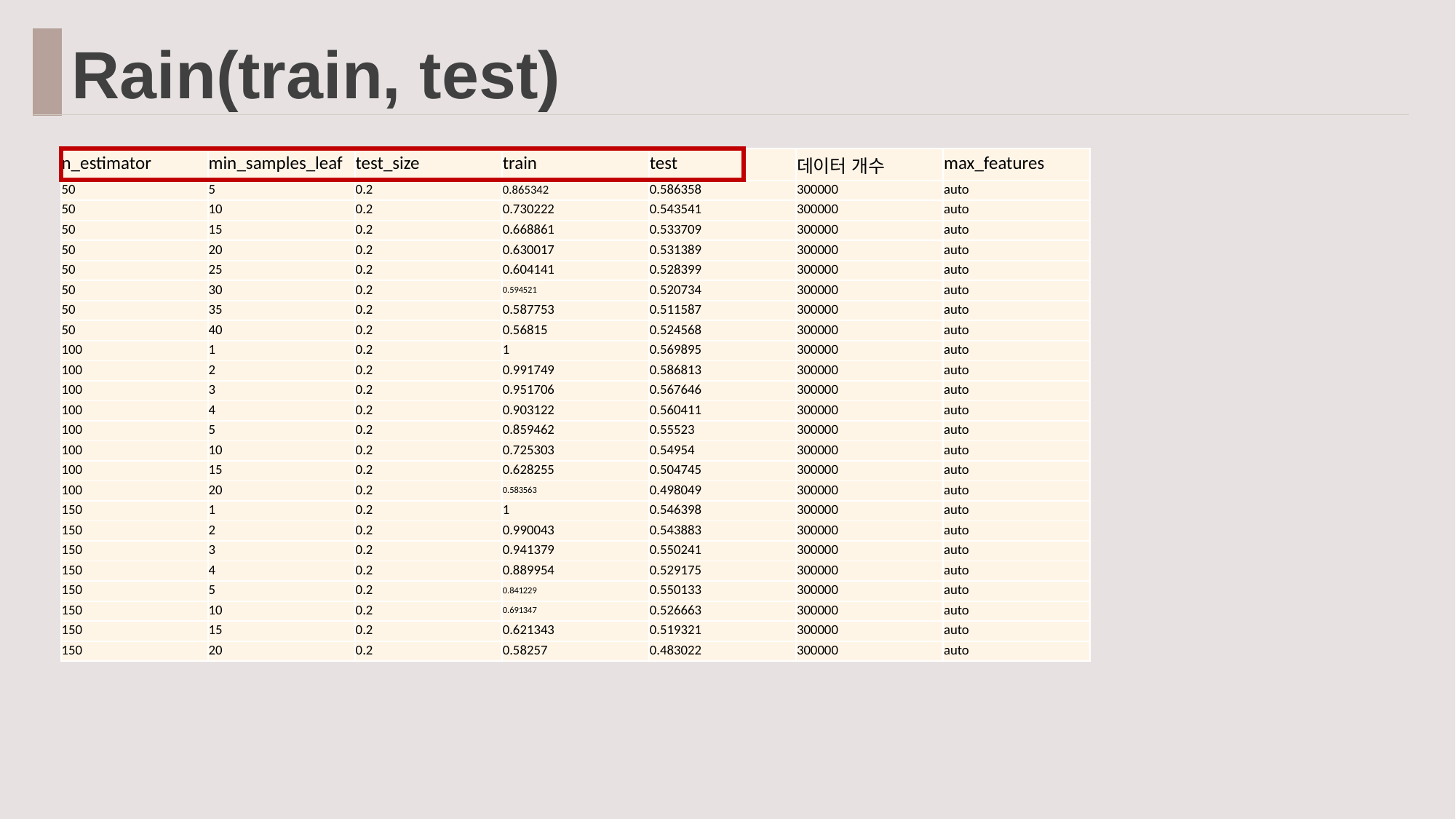

Rain(train, test)
| n\_estimator | min\_samples\_leaf | test\_size | train | test | 데이터 개수 | max\_features |
| --- | --- | --- | --- | --- | --- | --- |
| 50 | 5 | 0.2 | 0.865342 | 0.586358 | 300000 | auto |
| 50 | 10 | 0.2 | 0.730222 | 0.543541 | 300000 | auto |
| 50 | 15 | 0.2 | 0.668861 | 0.533709 | 300000 | auto |
| 50 | 20 | 0.2 | 0.630017 | 0.531389 | 300000 | auto |
| 50 | 25 | 0.2 | 0.604141 | 0.528399 | 300000 | auto |
| 50 | 30 | 0.2 | 0.594521 | 0.520734 | 300000 | auto |
| 50 | 35 | 0.2 | 0.587753 | 0.511587 | 300000 | auto |
| 50 | 40 | 0.2 | 0.56815 | 0.524568 | 300000 | auto |
| 100 | 1 | 0.2 | 1 | 0.569895 | 300000 | auto |
| 100 | 2 | 0.2 | 0.991749 | 0.586813 | 300000 | auto |
| 100 | 3 | 0.2 | 0.951706 | 0.567646 | 300000 | auto |
| 100 | 4 | 0.2 | 0.903122 | 0.560411 | 300000 | auto |
| 100 | 5 | 0.2 | 0.859462 | 0.55523 | 300000 | auto |
| 100 | 10 | 0.2 | 0.725303 | 0.54954 | 300000 | auto |
| 100 | 15 | 0.2 | 0.628255 | 0.504745 | 300000 | auto |
| 100 | 20 | 0.2 | 0.583563 | 0.498049 | 300000 | auto |
| 150 | 1 | 0.2 | 1 | 0.546398 | 300000 | auto |
| 150 | 2 | 0.2 | 0.990043 | 0.543883 | 300000 | auto |
| 150 | 3 | 0.2 | 0.941379 | 0.550241 | 300000 | auto |
| 150 | 4 | 0.2 | 0.889954 | 0.529175 | 300000 | auto |
| 150 | 5 | 0.2 | 0.841229 | 0.550133 | 300000 | auto |
| 150 | 10 | 0.2 | 0.691347 | 0.526663 | 300000 | auto |
| 150 | 15 | 0.2 | 0.621343 | 0.519321 | 300000 | auto |
| 150 | 20 | 0.2 | 0.58257 | 0.483022 | 300000 | auto |